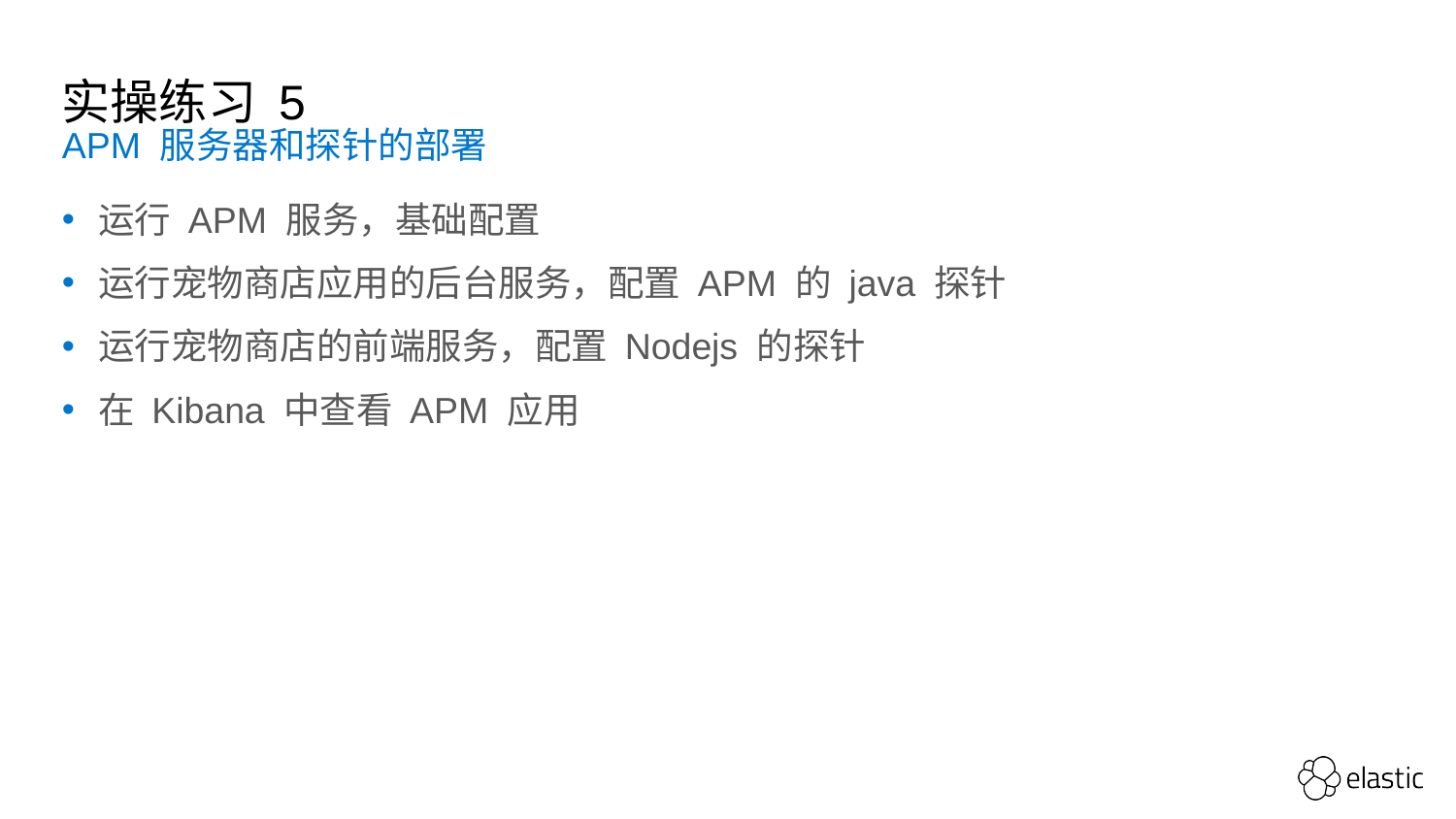

# 实操练习 5
APM 服务器和探针的部署
运行 APM 服务，基础配置
运行宠物商店应用的后台服务，配置 APM 的 java 探针
运行宠物商店的前端服务，配置 Nodejs 的探针
在 Kibana 中查看 APM 应用